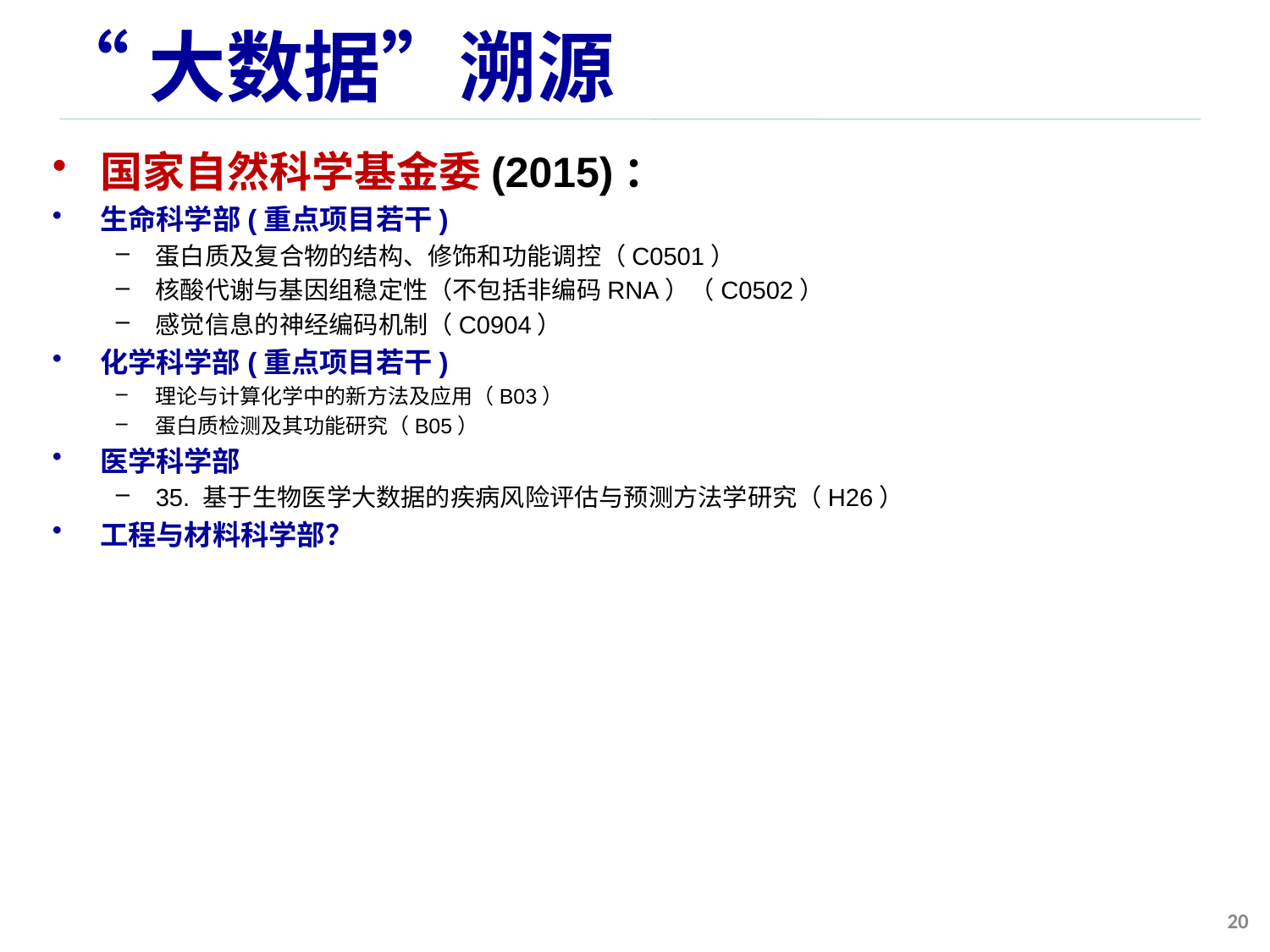

# “大数据”溯源
国家自然科学基金委(2015)：
生命科学部(重点项目若干)
蛋白质及复合物的结构、修饰和功能调控（C0501）
核酸代谢与基因组稳定性（不包括非编码RNA）（C0502）
感觉信息的神经编码机制（C0904）
化学科学部(重点项目若干)
理论与计算化学中的新方法及应用（B03）
蛋白质检测及其功能研究（B05）
医学科学部
35. 基于生物医学大数据的疾病风险评估与预测方法学研究（H26）
工程与材料科学部？

20